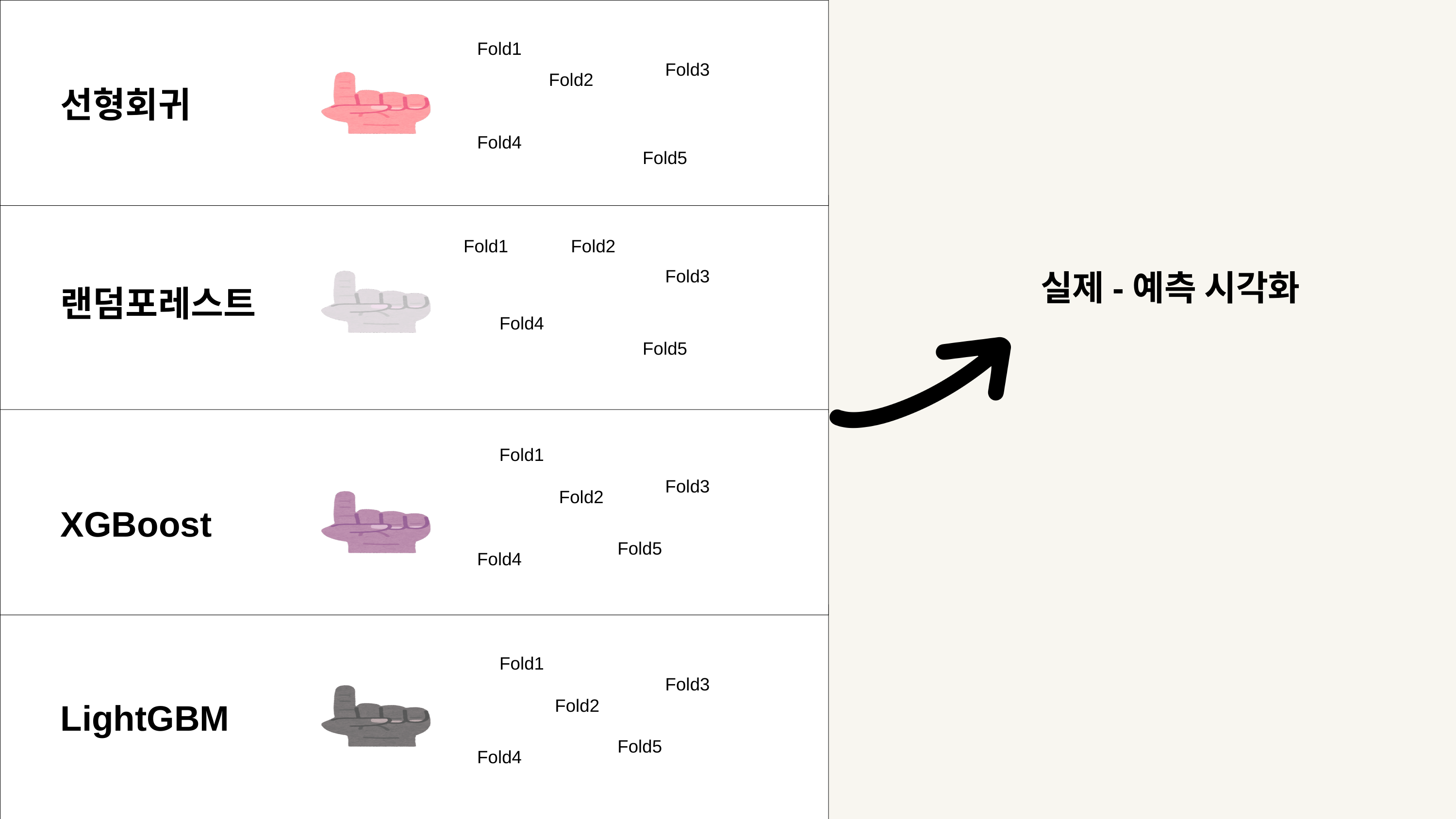

Fold1

Fold3
Fold2
선형회귀
Fold4
Fold5
Fold1
Fold2

실제-예측 시각화
Fold3
랜덤포레스트
Fold4
Fold5

Fold1

Fold3
Fold2
XGBoost
Fold5
Fold4
Fold1

Fold3
LightGBM
Fold2
Fold5
Fold4